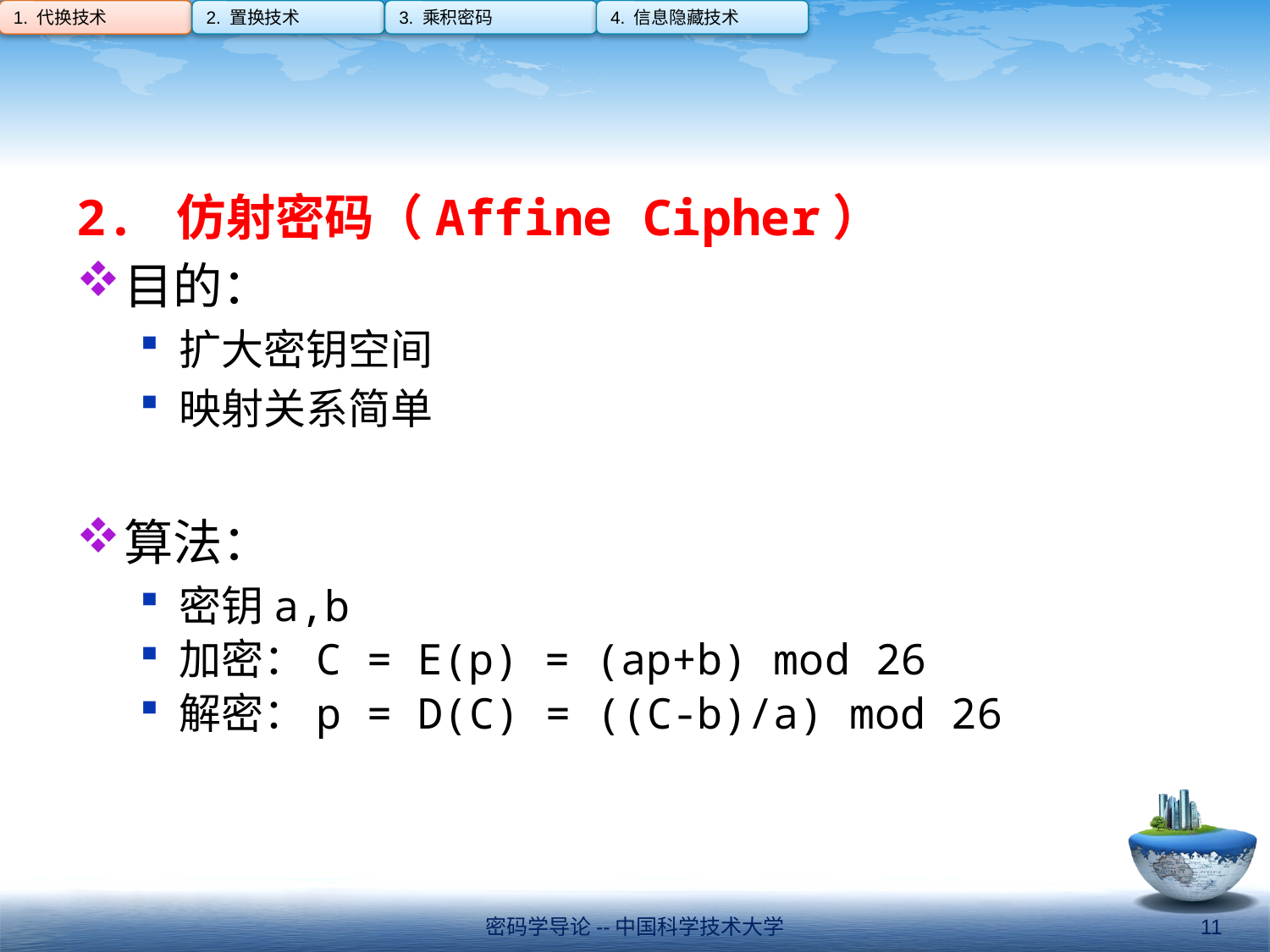

1. 代换技术
2. 置换技术
3. 乘积密码
4. 信息隐藏技术
#
2. 仿射密码（Affine Cipher）
目的：
扩大密钥空间
映射关系简单

算法：
密钥a,b
加密：C = E(p) = (ap+b) mod 26
解密：p = D(C) = ((C-b)/a) mod 26
密码学导论--中国科学技术大学
11